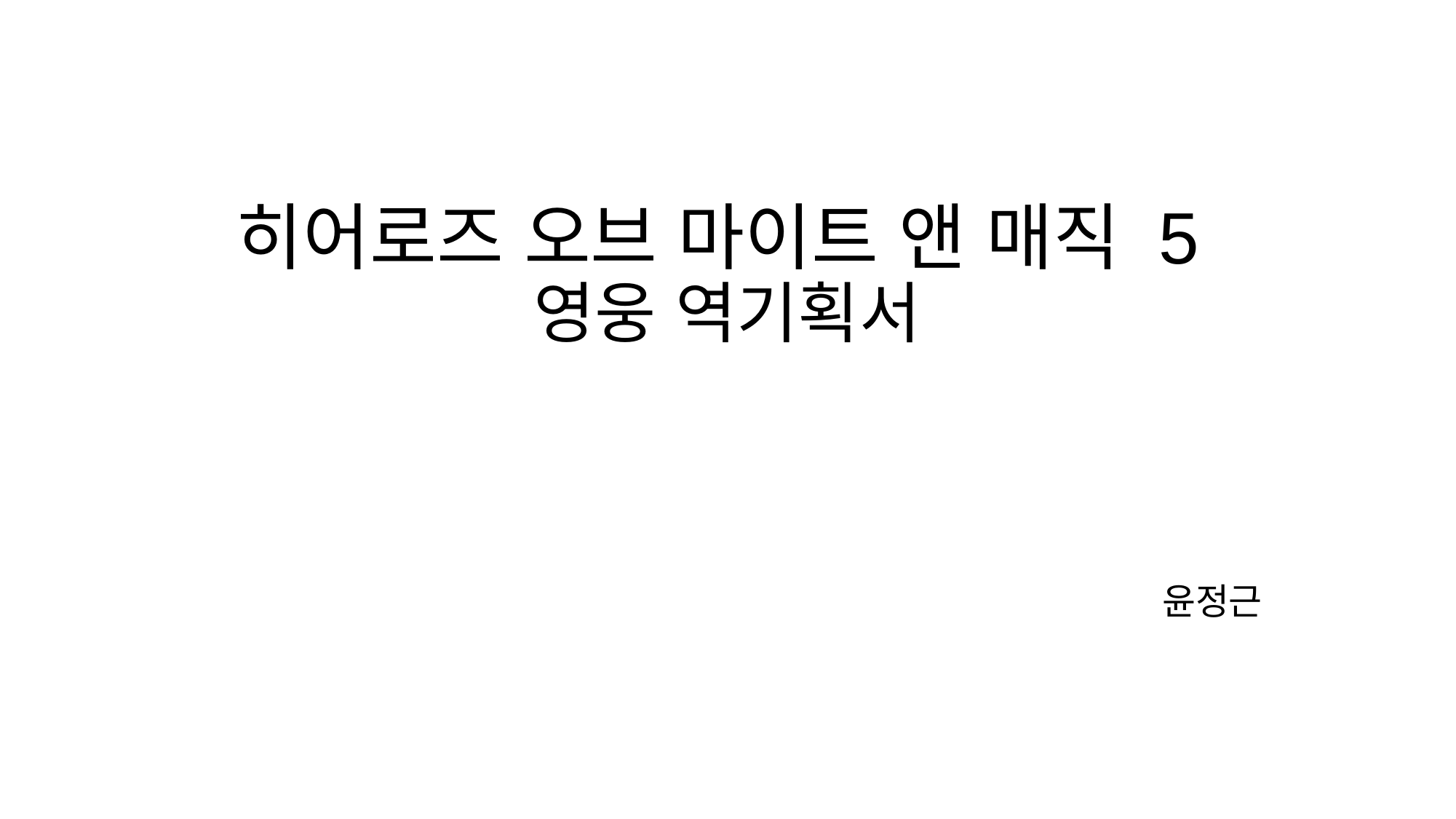

# 히어로즈 오브 마이트 앤 매직 5 영웅 역기획서
윤정근